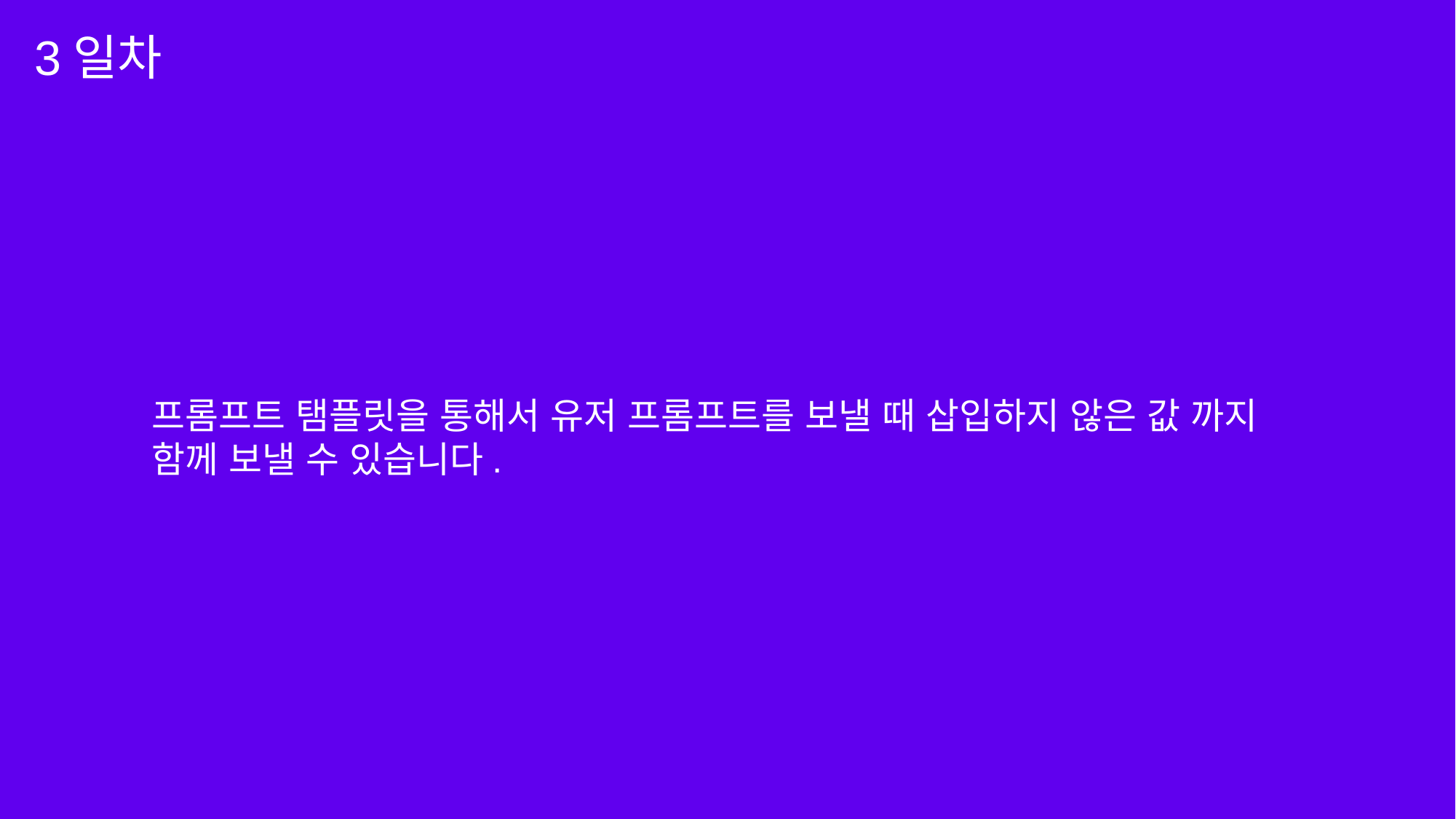

3일차
프롬프트 탬플릿을 통해서 유저 프롬프트를 보낼 때 삽입하지 않은 값 까지
함께 보낼 수 있습니다.